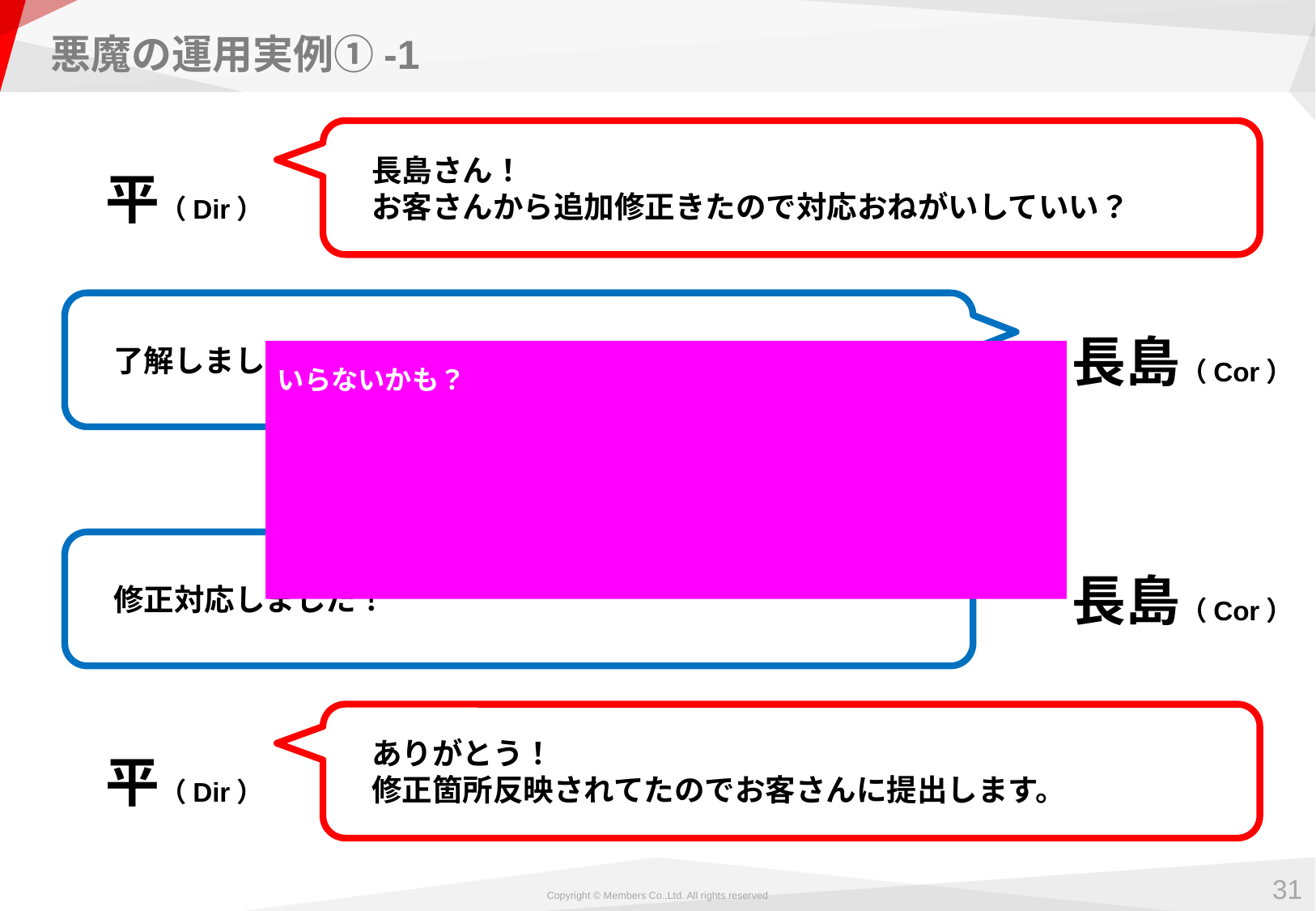

# 悪魔の運用実例①-1
　長島さん！
　お客さんから追加修正きたので対応おねがいしていい？
平（Dir）
　了解しました！対応しますね！
 長島（Cor）
いらないかも？
 …
　修正対応しました！
 長島（Cor）
　ありがとう！
　修正箇所反映されてたのでお客さんに提出します。
平（Dir）